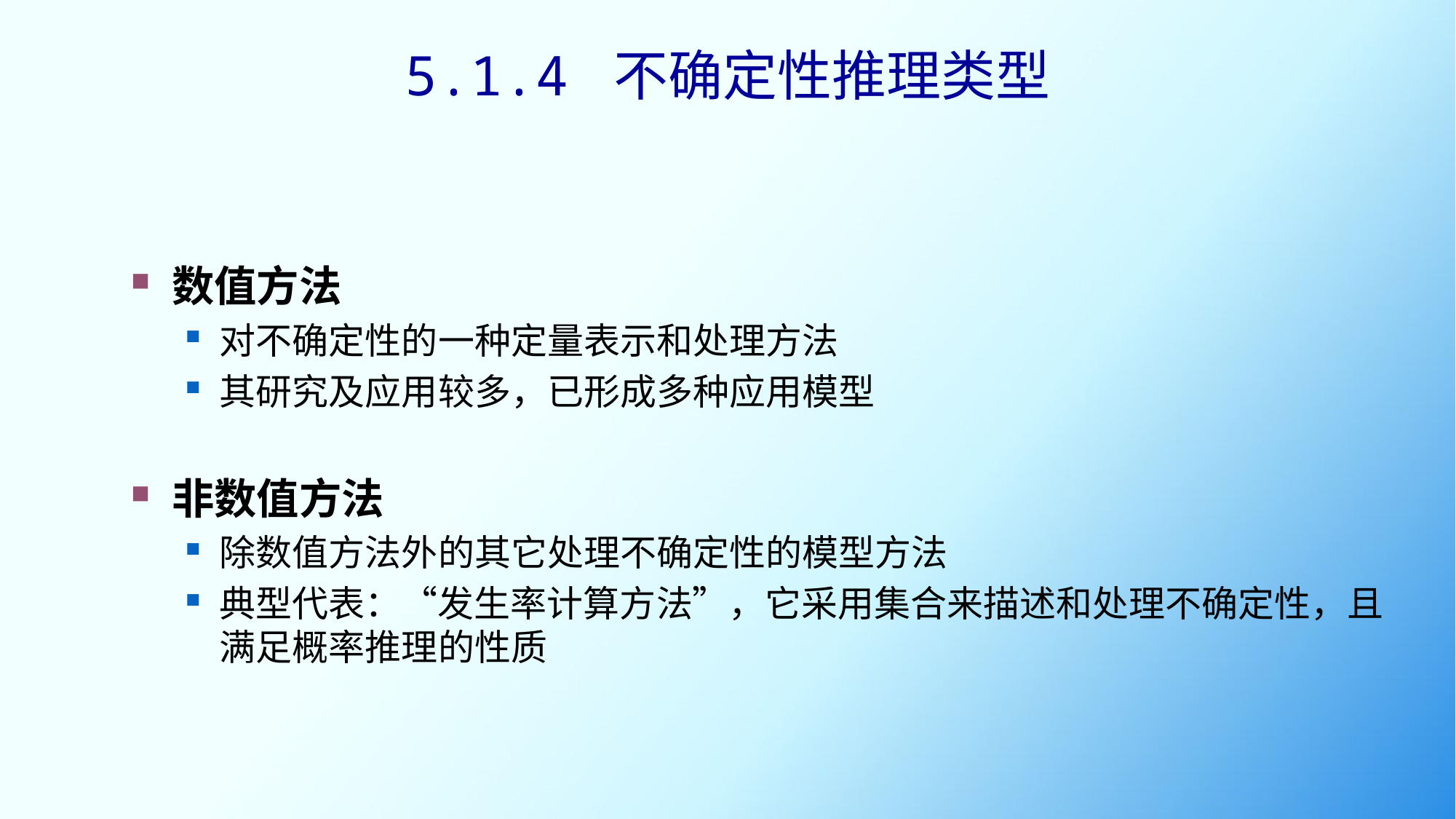

5.1.4 不确定性推理类型

数值方法
对不确定性的一种定量表示和处理方法
其研究及应用较多，已形成多种应用模型

非数值方法
除数值方法外的其它处理不确定性的模型方法
典型代表：“发生率计算方法”，它采用集合来描述和处理不确定性，且满足概率推理的性质